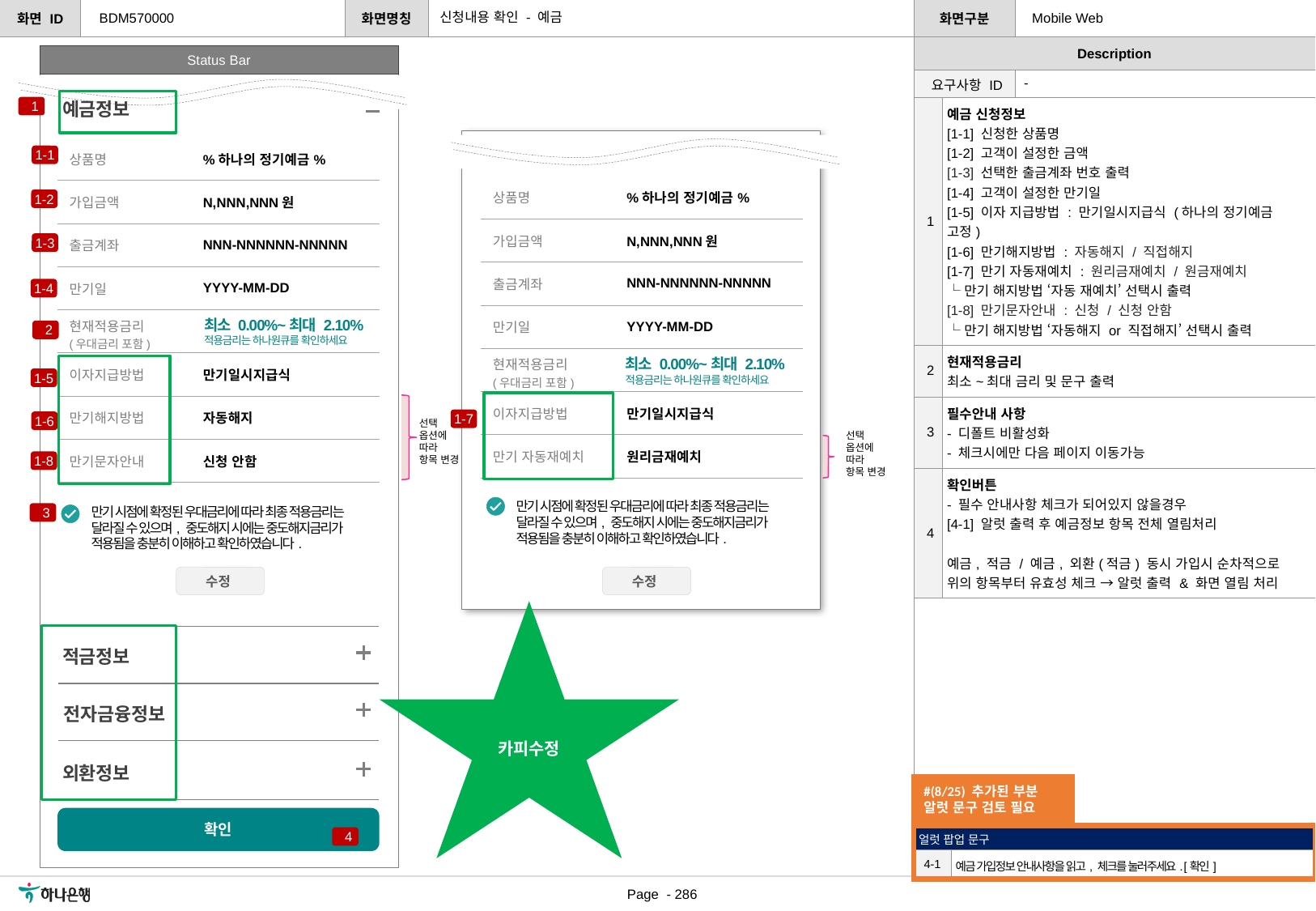

신청내용 확인 - 예금
BDM570000
Mobile Web
Status Bar

| 요구사항 ID | - |
| --- | --- |
[수정요약] 2023.08.25
[2] 금리 항목, [3] 필수 안내사항 [4] 확인 버튼 체크사항 추가

1
| 1 | 예금 신청정보 [1-1] 신청한 상품명 [1-2] 고객이 설정한 금액 [1-3] 선택한 출금계좌 번호 출력 [1-4] 고객이 설정한 만기일 [1-5] 이자 지급방법 : 만기일시지급식 (하나의 정기예금 고정) [1-6] 만기해지방법 : 자동해지 / 직접해지 [1-7] 만기 자동재예치 : 원리금재예치 / 원금재예치 └ 만기 해지방법 ‘자동 재예치’ 선택시 출력 [1-8] 만기문자안내 : 신청 / 신청 안함 └ 만기 해지방법 ‘자동해지 or 직접해지’ 선택시 출력 |
| --- | --- |
| 2 | 현재적용금리 최소~최대 금리 및 문구 출력 |
| 3 | 필수안내 사항 - 디폴트 비활성화 - 체크시에만 다음 페이지 이동가능 |
| 4 | 확인버튼 - 필수 안내사항 체크가 되어있지 않을경우 [4-1] 알럿 출력 후 예금정보 항목 전체 열림처리 예금, 적금 / 예금, 외환(적금) 동시 가입시 순차적으로 위의 항목부터 유효성 체크 → 알럿 출력 & 화면 열림 처리 |
예금정보

| 상품명 | %하나의 정기예금% |
| --- | --- |
| 가입금액 | N,NNN,NNN원 |
| 출금계좌 | NNN-NNNNNN-NNNNN |
| 만기일 | YYYY-MM-DD |
| 현재적용금리 (우대금리 포함) |  |
| 이자지급방법 | 만기일시지급식 |
| 만기해지방법 | 자동해지 |
| 만기문자안내 | 신청 안함 |
1-1
| 상품명 | %하나의 정기예금% |
| --- | --- |
| 가입금액 | N,NNN,NNN원 |
| 출금계좌 | NNN-NNNNNN-NNNNN |
| 만기일 | YYYY-MM-DD |
| 현재적용금리 (우대금리 포함) |  |
| 이자지급방법 | 만기일시지급식 |
| 만기 자동재예치 | 원리금재예치 |
1-2
1-3
1-4
최소 0.00%~최대 2.10%
적용금리는 하나원큐를 확인하세요
2
최소 0.00%~최대 2.10%
적용금리는 하나원큐를 확인하세요

1-5

1-7
1-6
선택 옵션에 따라
항목 변경
선택 옵션에 따라
항목 변경

1-8
만기 시점에 확정된 우대금리에 따라 최종 적용금리는 달라질 수 있으며, 중도해지 시에는 중도해지금리가 적용됨을 충분히 이해하고 확인하였습니다.
만기 시점에 확정된 우대금리에 따라 최종 적용금리는 달라질 수 있으며, 중도해지 시에는 중도해지금리가 적용됨을 충분히 이해하고 확인하였습니다.

3

수정

수정
카피수정

적금정보
전자금융정보
외환정보
#(8/25) 추가된 부분
알럿 문구 검토 필요
확인

| 얼럿 팝업 문구 |  |
| --- | --- |
| 4-1 | 예금 가입정보 안내사항을 읽고, 체크를 눌러주세요. [확인] |
4